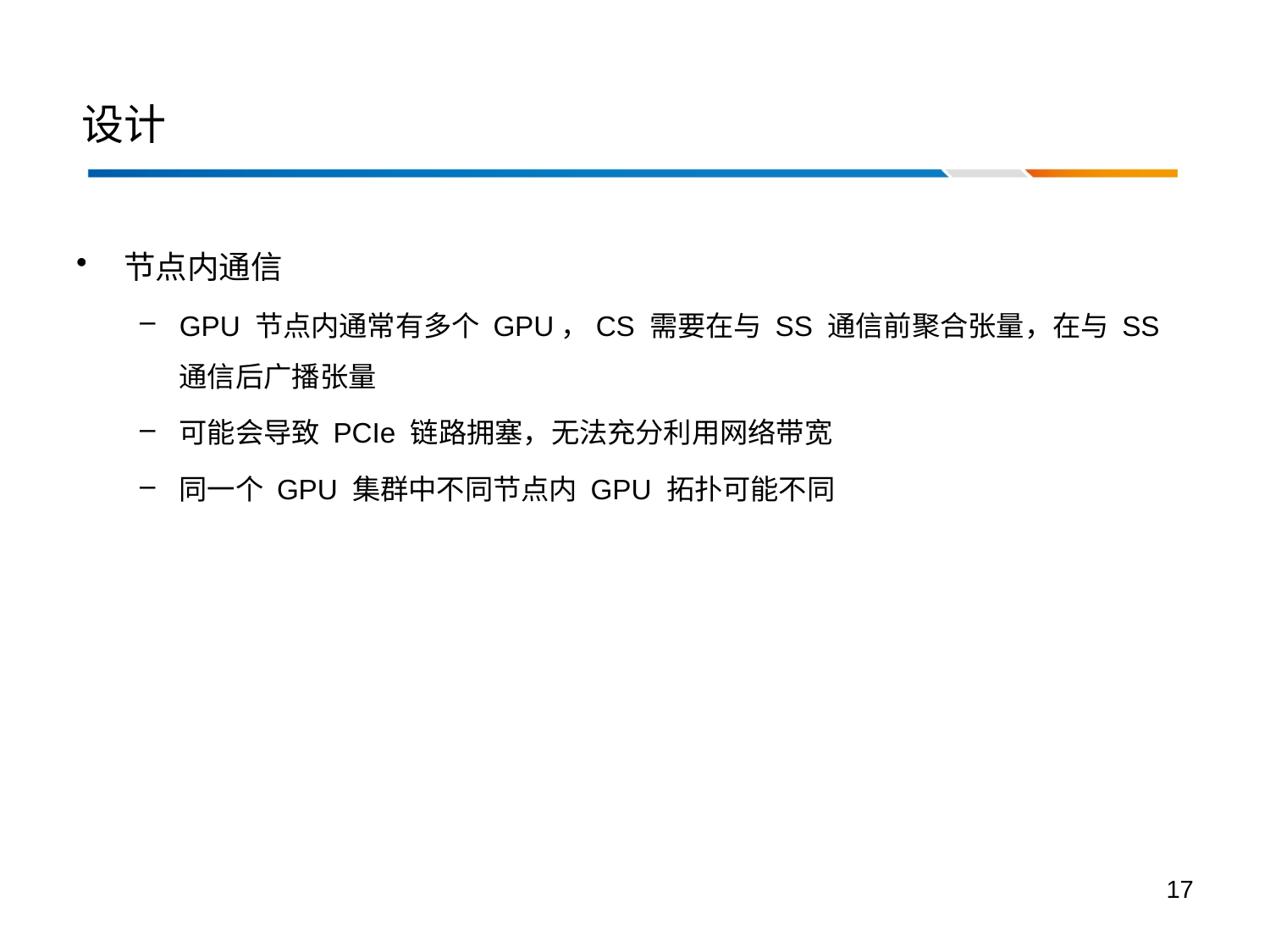

# 设计
节点内通信
GPU 节点内通常有多个 GPU，CS 需要在与 SS 通信前聚合张量，在与 SS 通信后广播张量
可能会导致 PCIe 链路拥塞，无法充分利用网络带宽
同一个 GPU 集群中不同节点内 GPU 拓扑可能不同

17